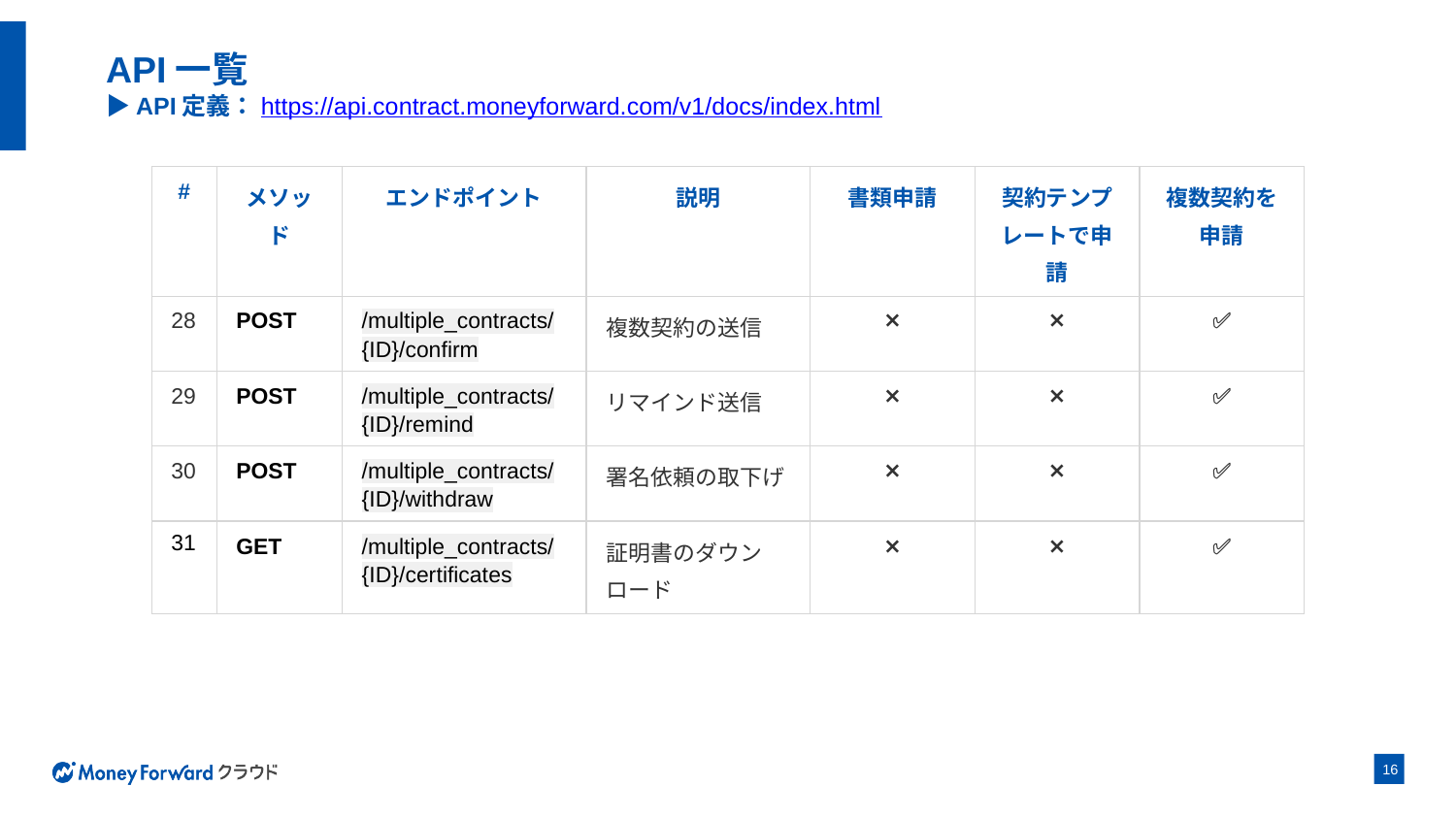

# API一覧 ▶API定義：https://api.contract.moneyforward.com/v1/docs/index.html
| # | メソッド | エンドポイント | 説明 | 書類申請 | 契約テンプレートで申請 | 複数契約を申請 |
| --- | --- | --- | --- | --- | --- | --- |
| 28 | POST | /multiple\_contracts/{ID}/confirm | 複数契約の送信 | ❌ | ❌ | ✅ |
| 29 | POST | /multiple\_contracts/{ID}/remind | リマインド送信 | ❌ | ❌ | ✅ |
| 30 | POST | /multiple\_contracts/{ID}/withdraw | 署名依頼の取下げ | ❌ | ❌ | ✅ |
| 31 | GET | /multiple\_contracts/{ID}/certificates | 証明書のダウンロード | ❌ | ❌ | ✅ |
16